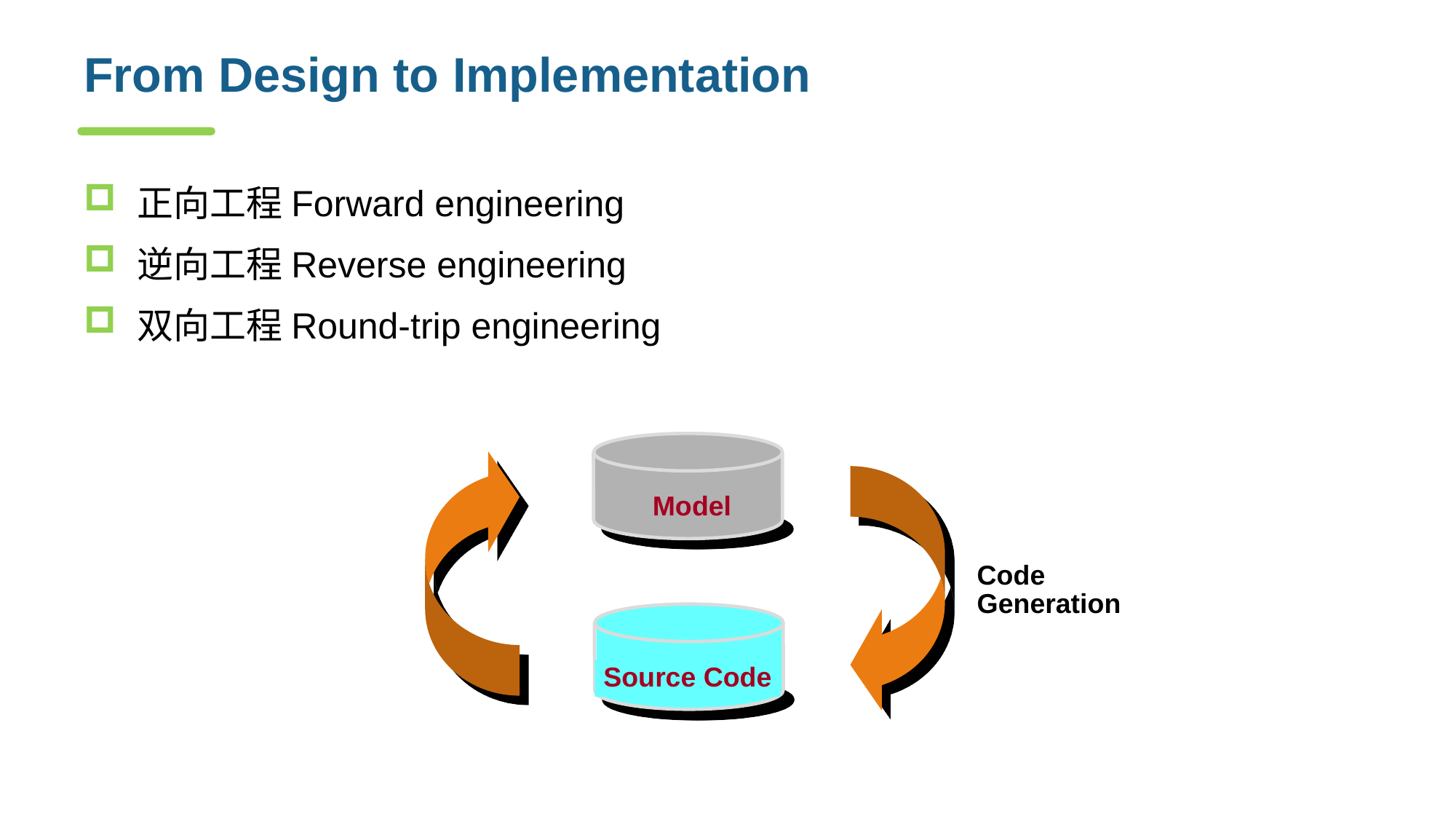

# From Design to Implementation
正向工程Forward engineering
逆向工程Reverse engineering
双向工程Round-trip engineering

Model

Code
Generation

Source Code

10